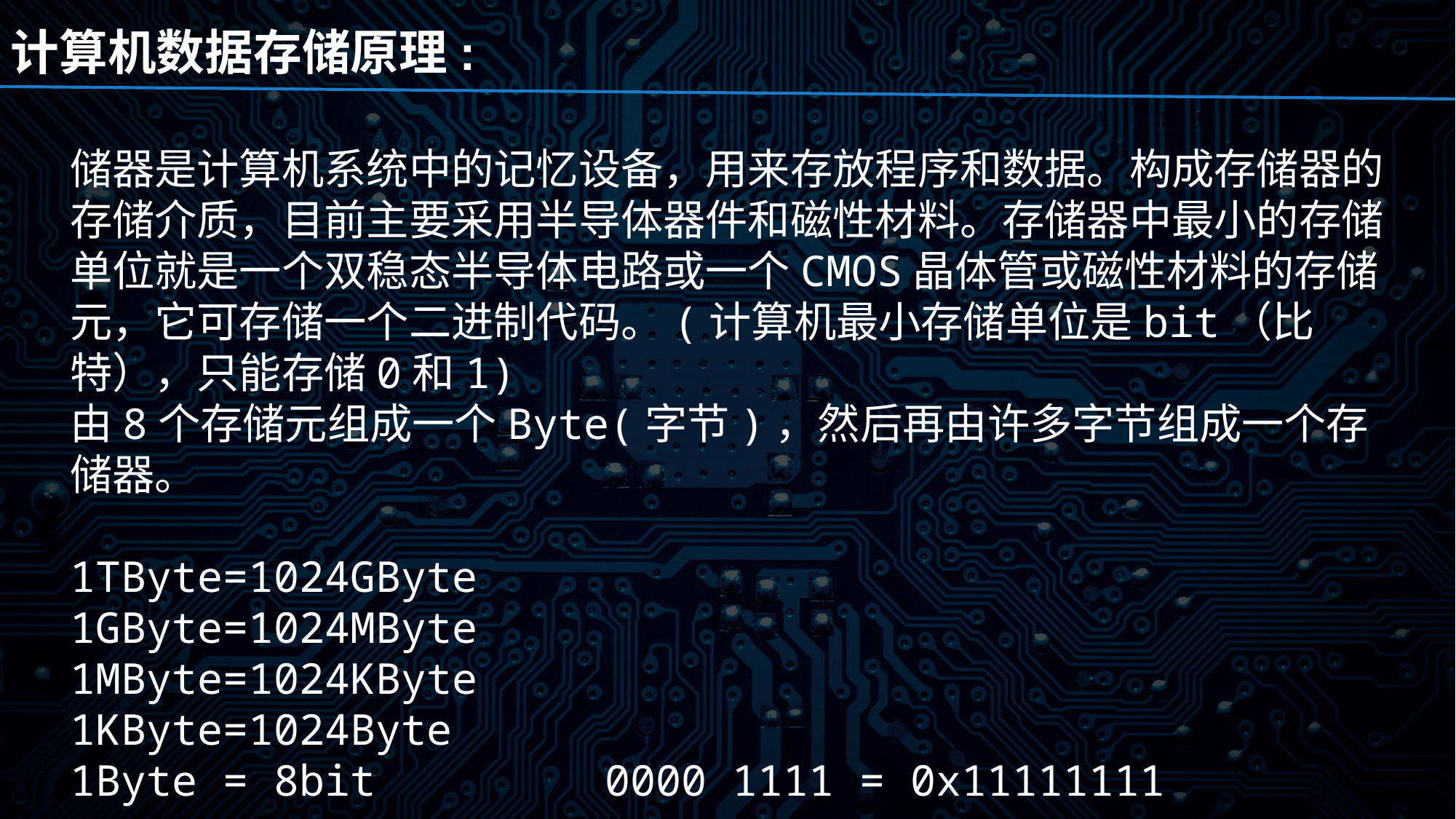

计算机数据存储原理:
储器是计算机系统中的记忆设备，用来存放程序和数据。构成存储器的存储介质，目前主要采用半导体器件和磁性材料。存储器中最小的存储单位就是一个双稳态半导体电路或一个CMOS晶体管或磁性材料的存储元，它可存储一个二进制代码。(计算机最小存储单位是bit（比特），只能存储0和1)
由8个存储元组成一个Byte(字节)，然后再由许多字节组成一个存储器。

1TByte=1024GByte
1GByte=1024MByte
1MByte=1024KByte
1KByte=1024Byte
1Byte = 8bit         0000 1111 = 0x11111111